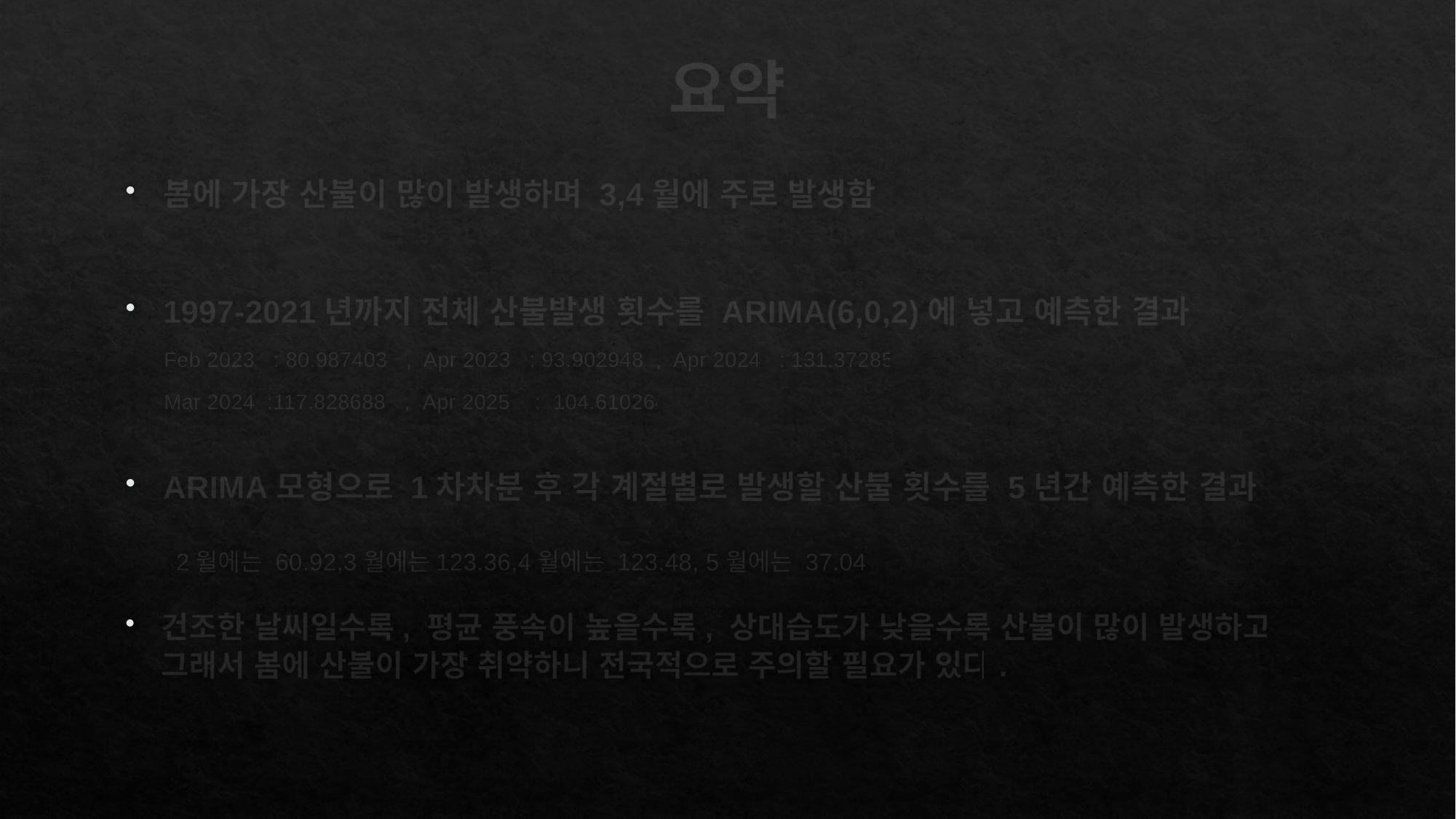

# 요약
봄에 가장 산불이 많이 발생하며 3,4월에 주로 발생함

1997-2021년까지 전체 산불발생 횟수를 ARIMA(6,0,2)에 넣고 예측한 결과
      Feb 2023   : 80.987403   ,  Apr 2023   : 93.902948  ,  Apr 2024   : 131.372858
      Mar 2024  :117.828688   ,  Apr 2025    :  104.610264

ARIMA모형으로 1차차분 후 각 계절별로 발생할 산불 횟수를 5년간 예측한 결과

        2월에는 60.92,3월에는123.36,4월에는 123.48, 5월에는 37.04

건조한 날씨일수록, 평균 풍속이 높을수록, 상대습도가 낮을수록 산불이 많이 발생하고 그래서 봄에 산불이 가장 취약하니 전국적으로 주의할 필요가 있다.